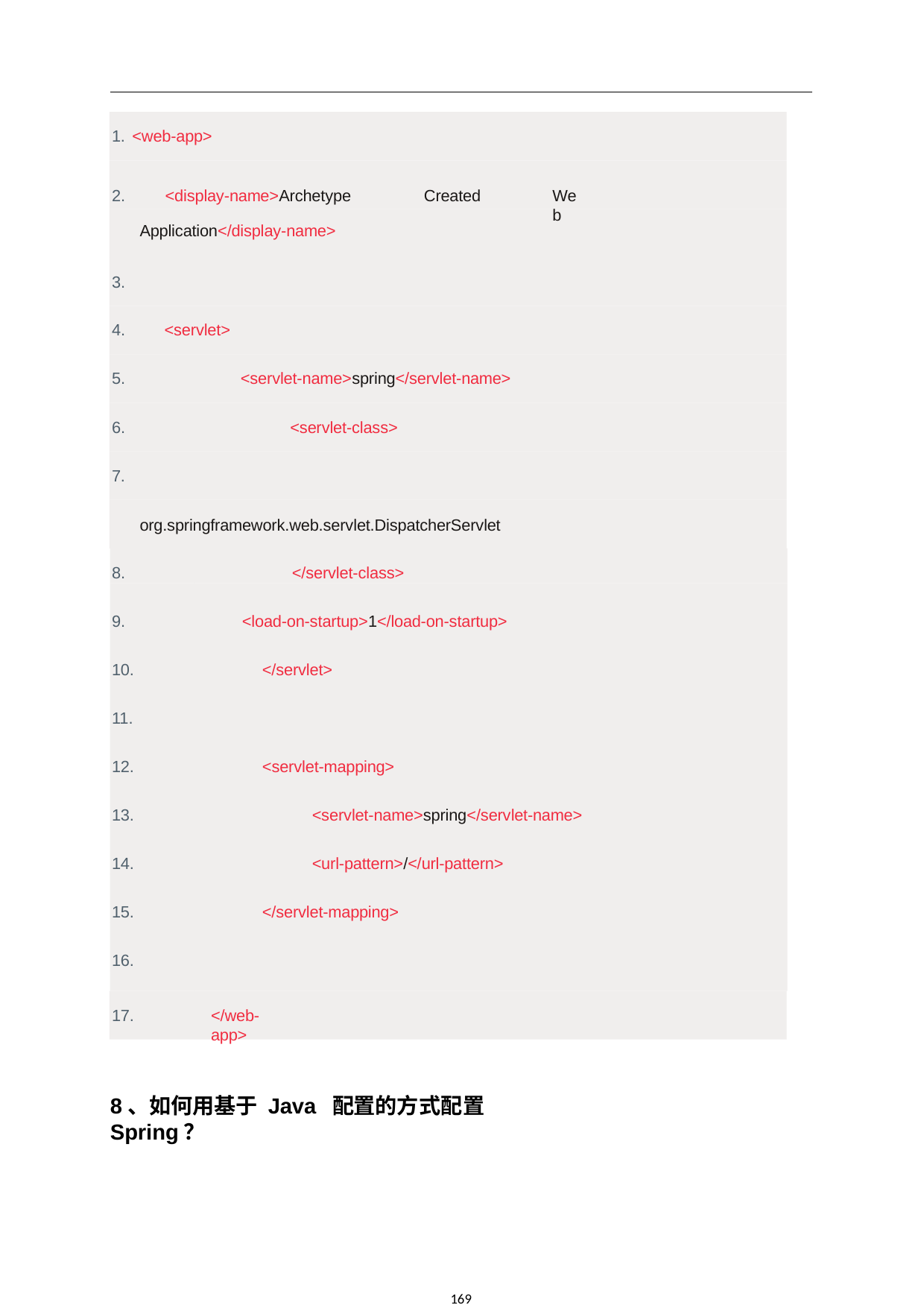

1. <web-app>

2.
<display-name>Archetype
Created
Web

Application</display-name>

3.

4.
<servlet>

5.
<servlet-name>spring</servlet-name>

6.
<servlet-class>

7.

org.springframework.web.servlet.DispatcherServlet

8.
</servlet-class>

9.
<load-on-startup>1</load-on-startup>

10.
</servlet>

11.

12.
<servlet-mapping>

13.
<servlet-name>spring</servlet-name>

14.
<url-pattern>/</url-pattern>

15.
</servlet-mapping>

16.

17.
</web-app>
8、如何用基于 Java 配置的方式配置 Spring？
169